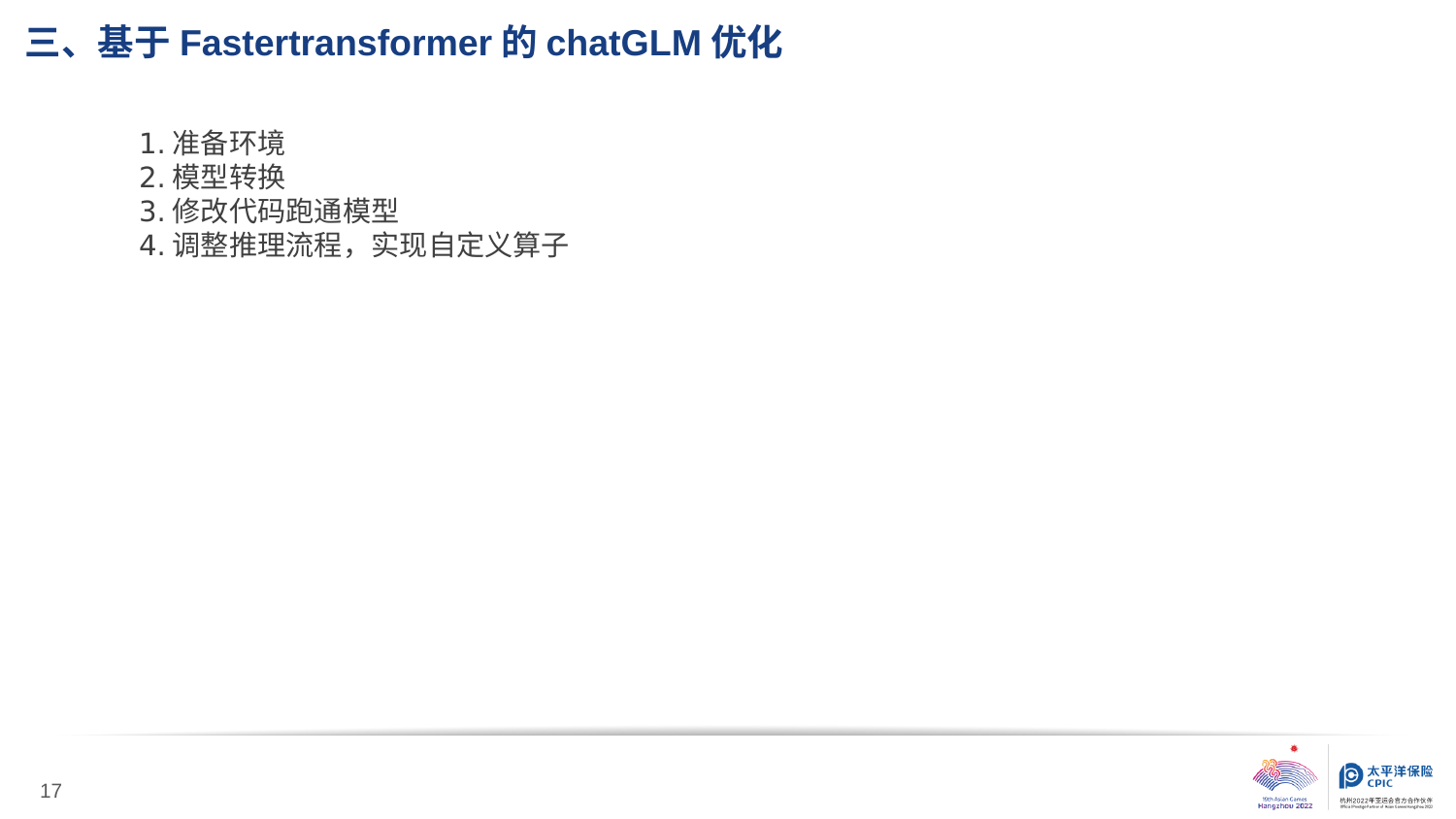

三、基于Fastertransformer的chatGLM优化
1.准备环境
2.模型转换
3.修改代码跑通模型
4.调整推理流程，实现自定义算子